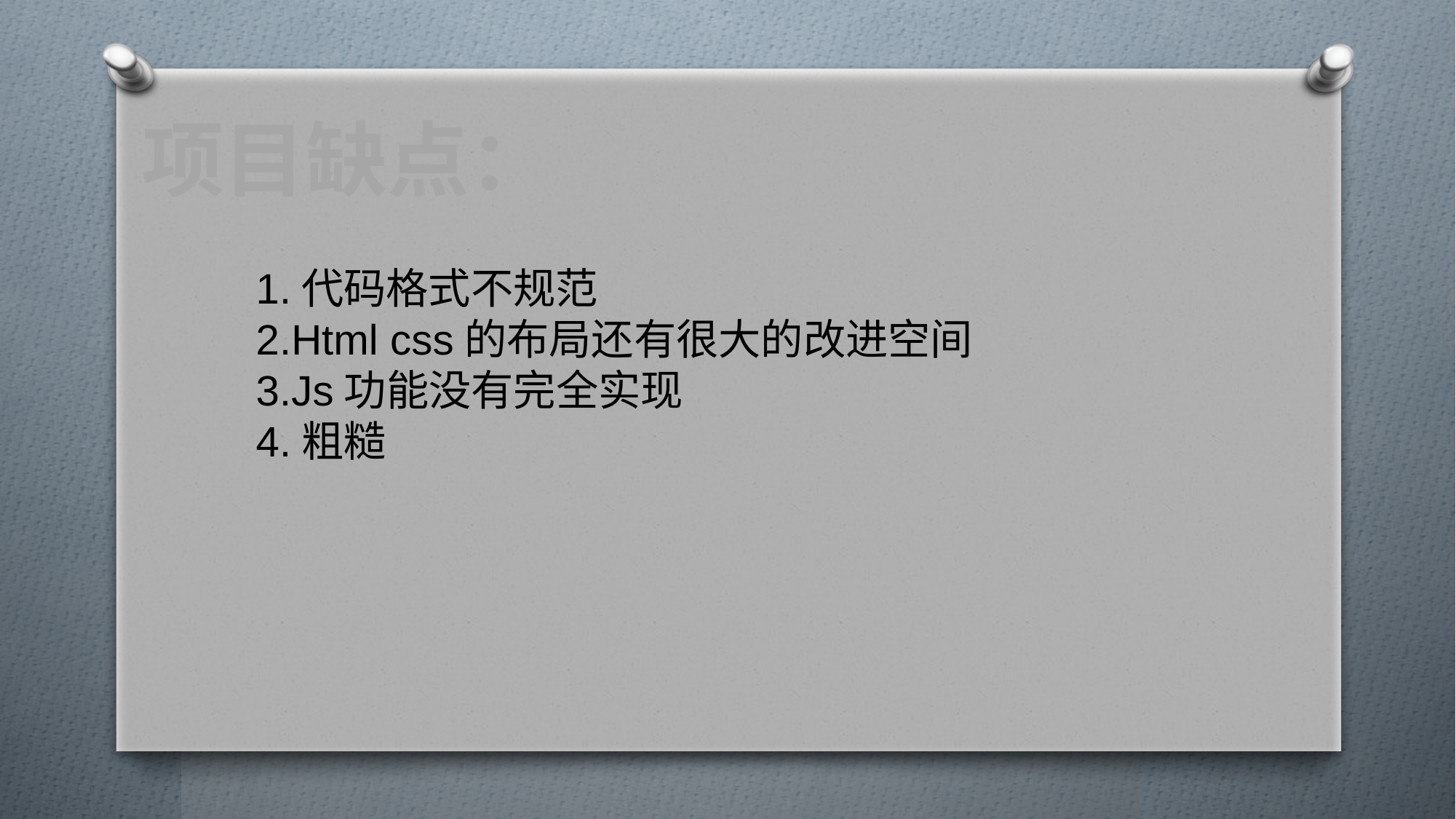

项目缺点：

1.代码格式不规范
2.Html css的布局还有很大的改进空间
3.Js功能没有完全实现
4.粗糙